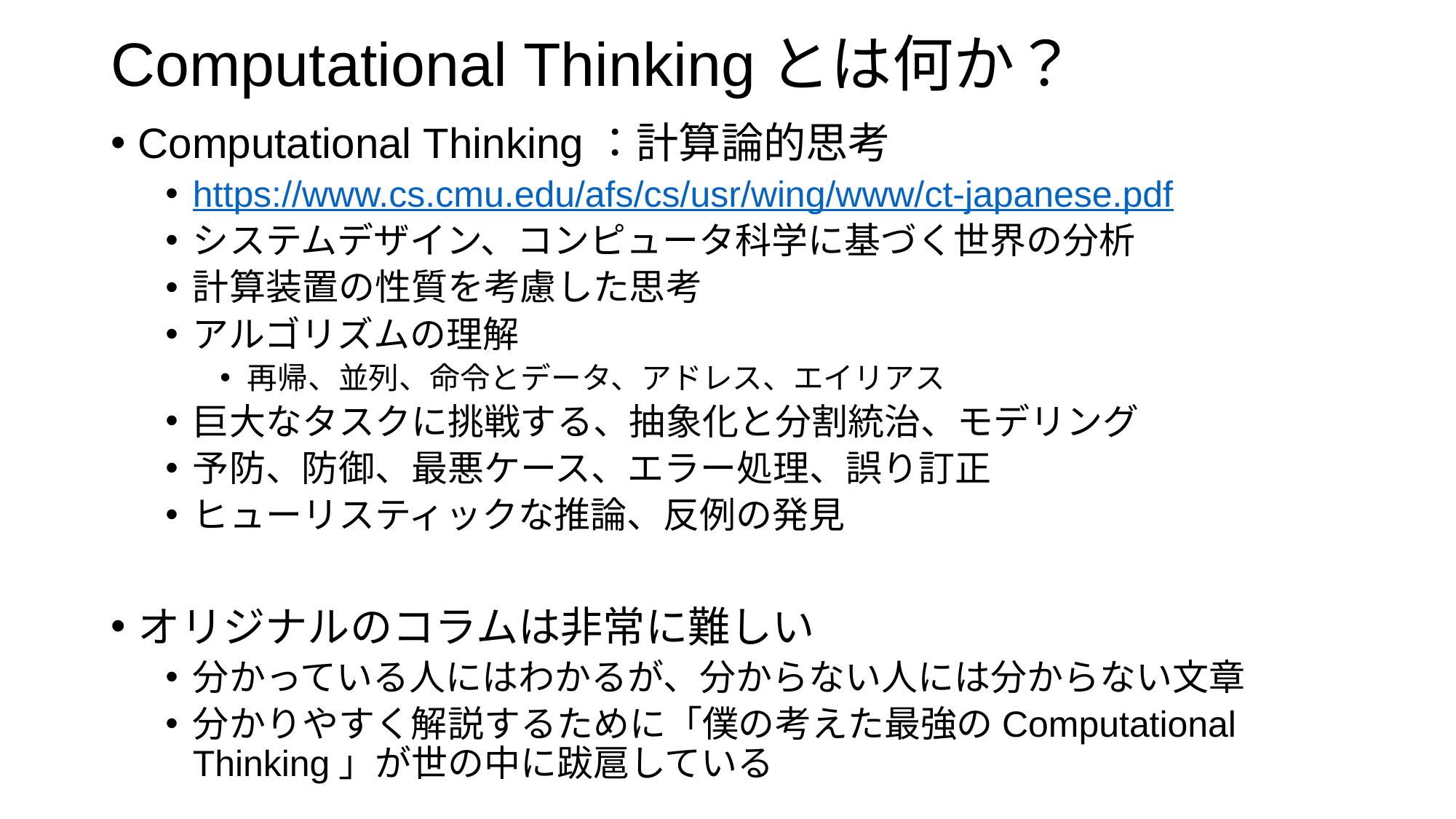

# Computational Thinkingとは何か？
Computational Thinking：計算論的思考
https://www.cs.cmu.edu/afs/cs/usr/wing/www/ct-japanese.pdf
システムデザイン、コンピュータ科学に基づく世界の分析
計算装置の性質を考慮した思考
アルゴリズムの理解
再帰、並列、命令とデータ、アドレス、エイリアス
巨大なタスクに挑戦する、抽象化と分割統治、モデリング
予防、防御、最悪ケース、エラー処理、誤り訂正
ヒューリスティックな推論、反例の発見

オリジナルのコラムは非常に難しい
分かっている人にはわかるが、分からない人には分からない文章
分かりやすく解説するために「僕の考えた最強のComputational Thinking」が世の中に跋扈している